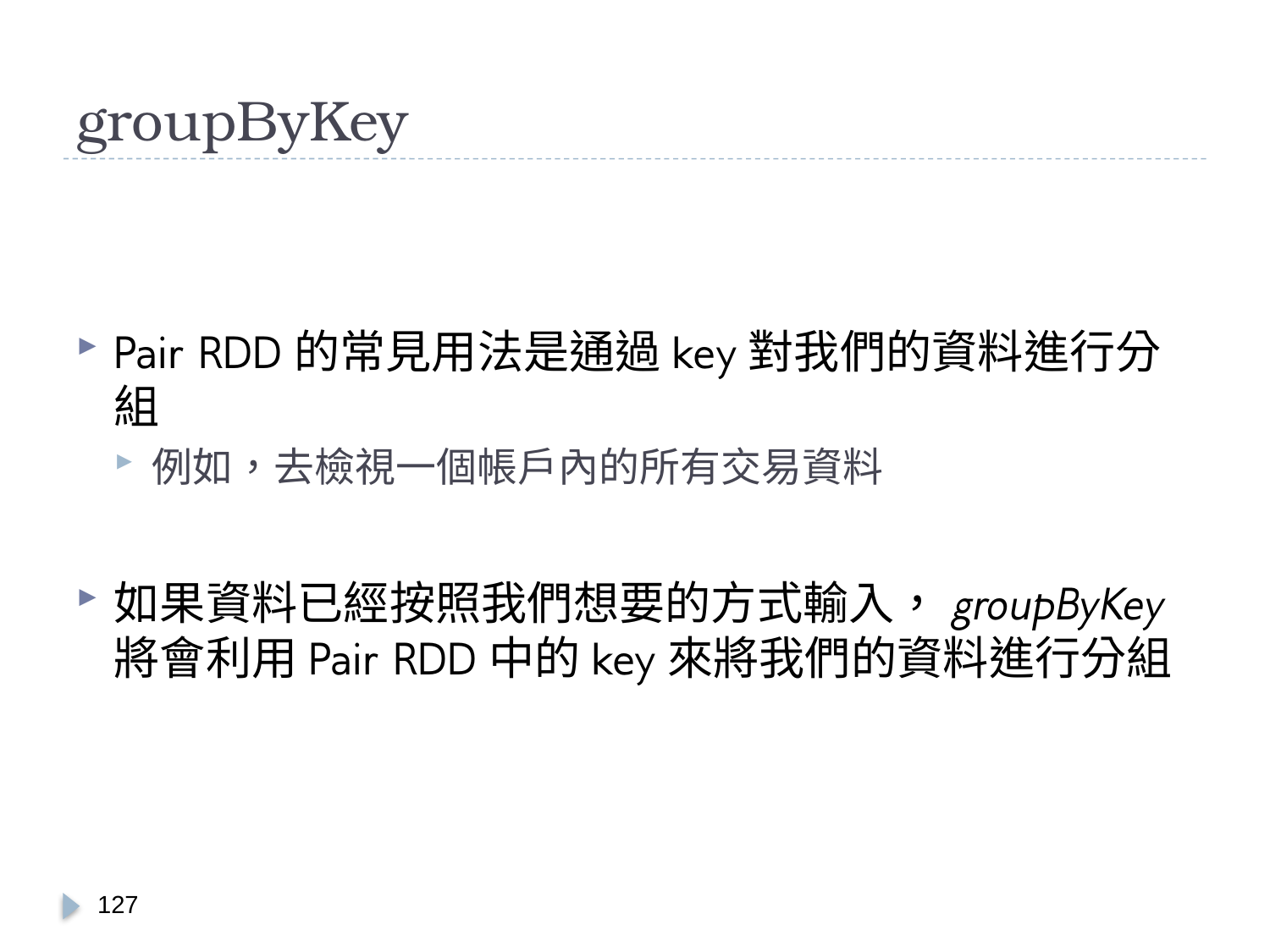

# groupByKey
Pair RDD的常見用法是通過key對我們的資料進行分組
例如，去檢視一個帳戶內的所有交易資料

如果資料已經按照我們想要的方式輸入，groupByKey 將會利用Pair RDD中的key來將我們的資料進行分組
127